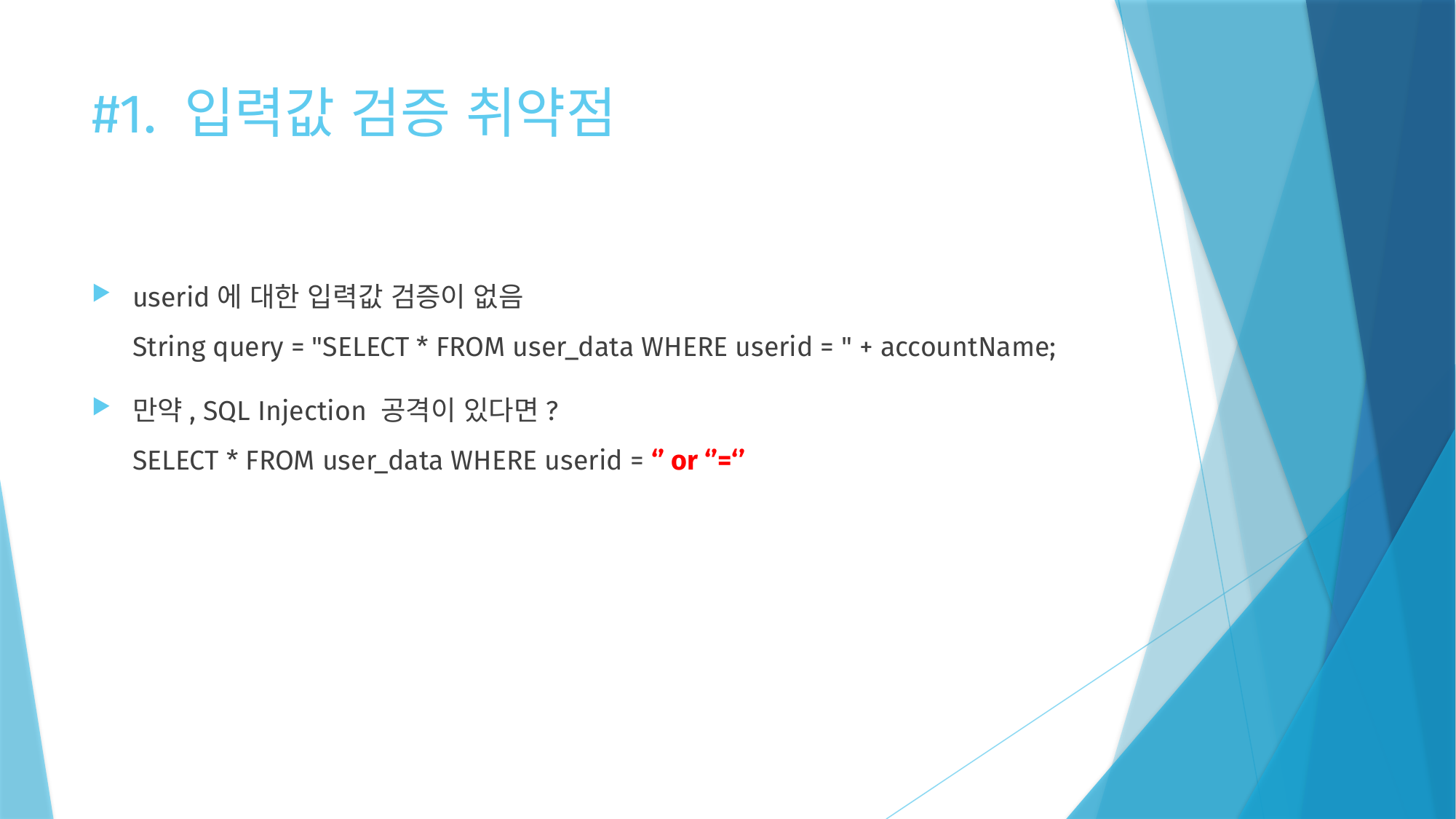

# #1. 입력값 검증 취약점
userid에 대한 입력값 검증이 없음
String query = "SELECT * FROM user_data WHERE userid = " + accountName;
만약, SQL Injection 공격이 있다면?
SELECT * FROM user_data WHERE userid = ‘’ or ‘’=‘’